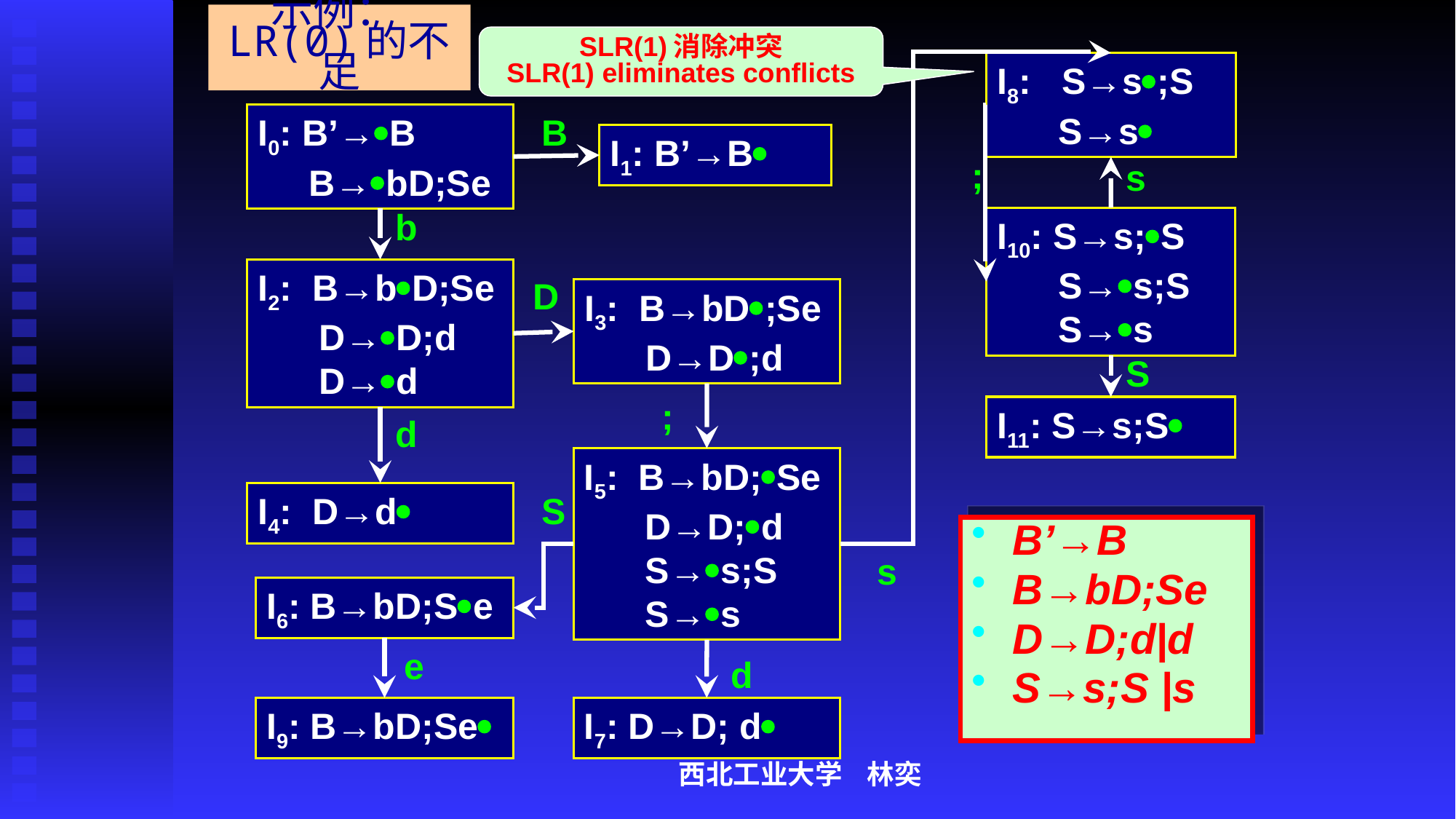

# 示例：LR(0)的不足
SLR(1)消除冲突
SLR(1) eliminates conflicts
I8:   S→s•;S
      S→s•
I0: B’→•B
     B→•bD;Se
B
I1: B’→B•
;
s
b
I10: S→s;•S
      S→•s;S
      S→•s
I2:  B→b•D;Se
      D→•D;d
      D→•d
D
I3:  B→bD•;Se
      D→D•;d
S
;
I11: S→s;S•
d
I5:  B→bD;•Se
      D→D;•d
      S→•s;S
      S→•s
I4:  D→d•
S
B’→B
B→bD;Se
D→D;d|d
S→s;S |s
s
I6: B→bD;S•e
e
d
I9: B→bD;Se•
I7: D→D; d•
西北工业大学    林奕
65